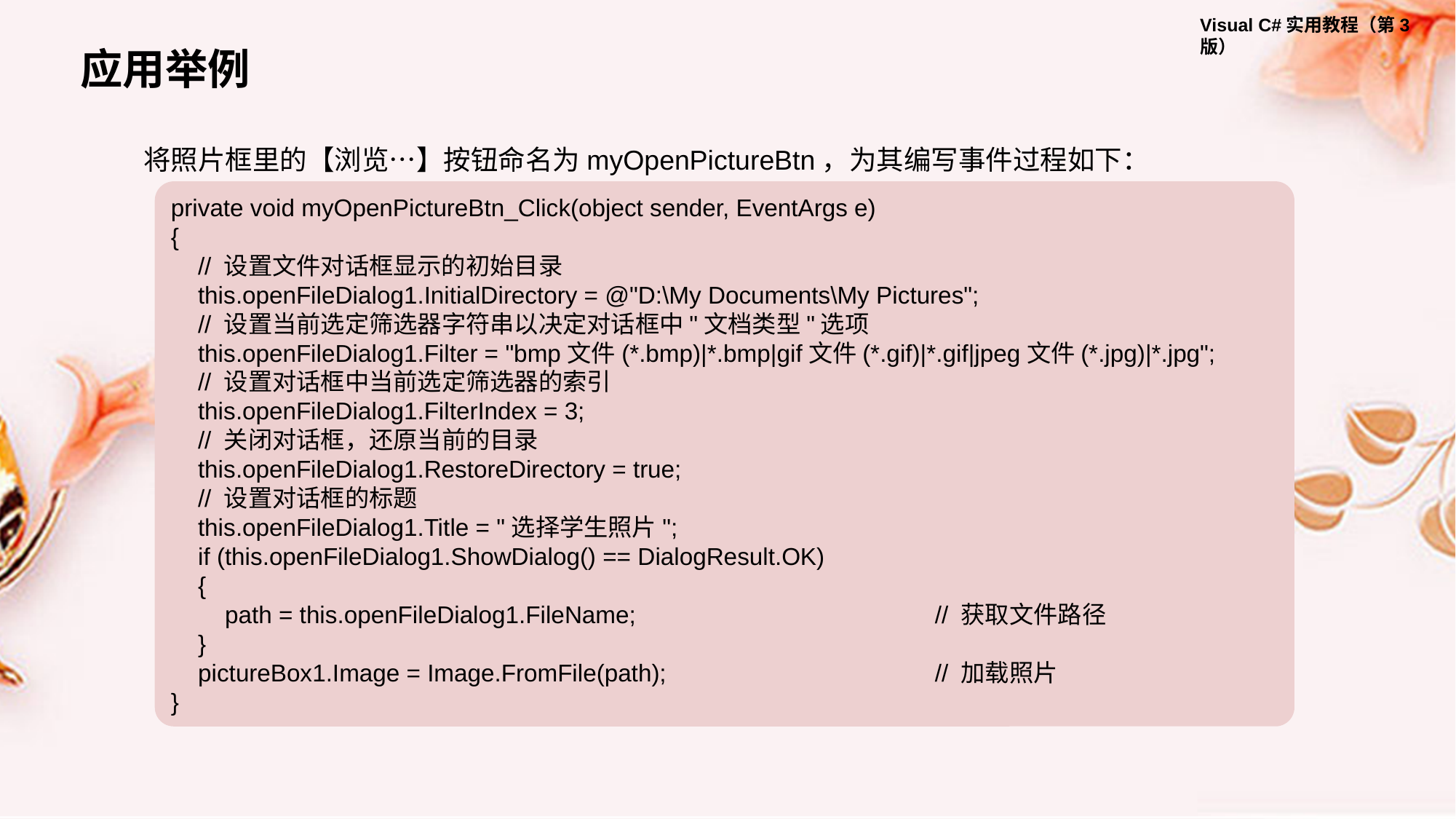

应用举例
将照片框里的【浏览…】按钮命名为myOpenPictureBtn，为其编写事件过程如下：
private void myOpenPictureBtn_Click(object sender, EventArgs e)
{
    // 设置文件对话框显示的初始目录
    this.openFileDialog1.InitialDirectory = @"D:\My Documents\My Pictures";
    // 设置当前选定筛选器字符串以决定对话框中"文档类型"选项
    this.openFileDialog1.Filter = "bmp文件(*.bmp)|*.bmp|gif文件(*.gif)|*.gif|jpeg文件(*.jpg)|*.jpg";
    // 设置对话框中当前选定筛选器的索引
    this.openFileDialog1.FilterIndex = 3;
    // 关闭对话框，还原当前的目录
    this.openFileDialog1.RestoreDirectory = true;
    // 设置对话框的标题
    this.openFileDialog1.Title = "选择学生照片";
    if (this.openFileDialog1.ShowDialog() == DialogResult.OK)
    {
        path = this.openFileDialog1.FileName;        			// 获取文件路径
    }
    pictureBox1.Image = Image.FromFile(path);          	 	// 加载照片
}